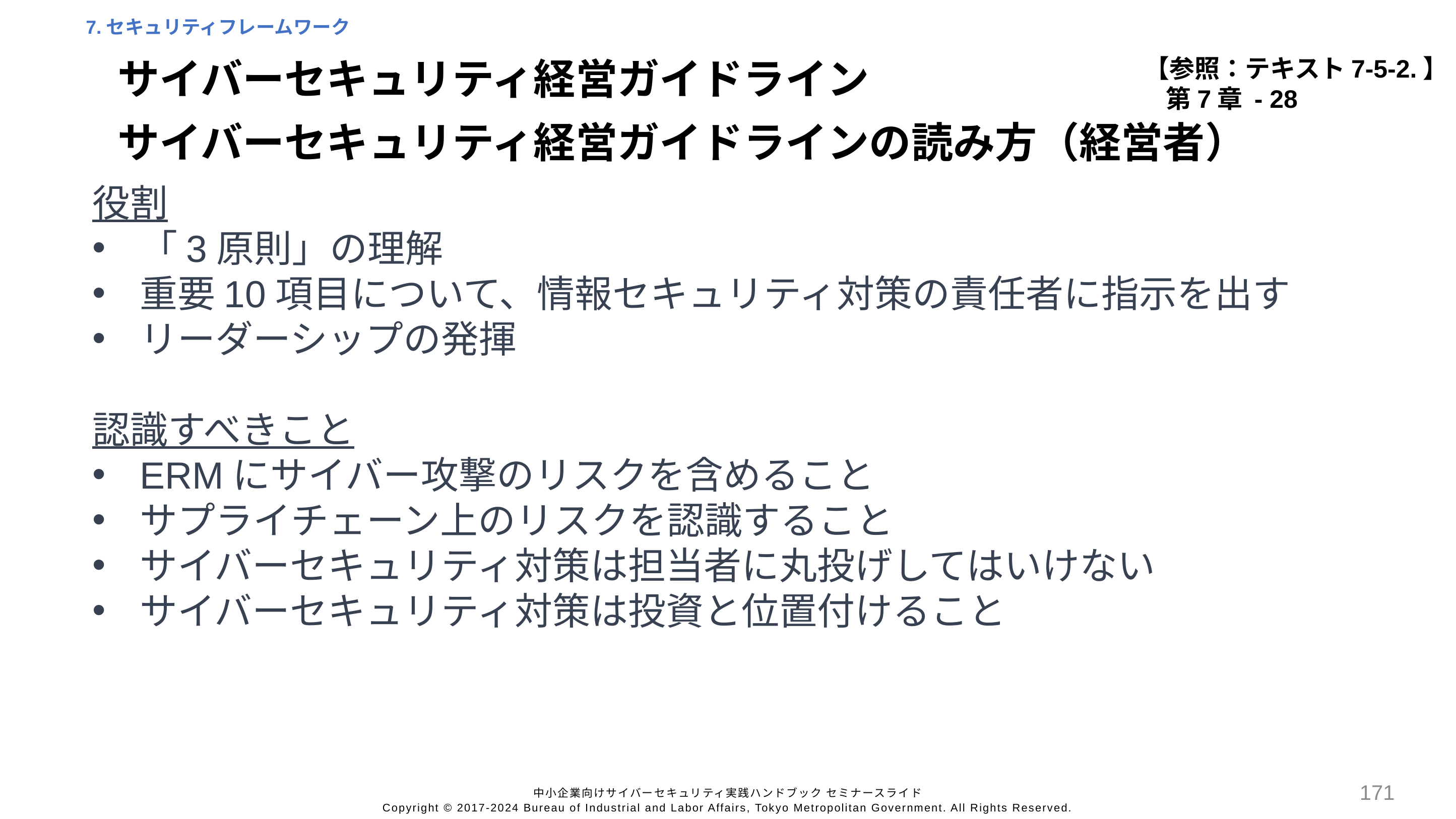

7.セキュリティフレームワーク
【参照：テキスト7-5-2.】
第7章 - 28
サイバーセキュリティ経営ガイドライン
サイバーセキュリティ経営ガイドラインの読み方（経営者）
役割
「3原則」の理解
重要10項目について、情報セキュリティ対策の責任者に指示を出す
リーダーシップの発揮

認識すべきこと
ERMにサイバー攻撃のリスクを含めること
サプライチェーン上のリスクを認識すること
サイバーセキュリティ対策は担当者に丸投げしてはいけない
サイバーセキュリティ対策は投資と位置付けること

171